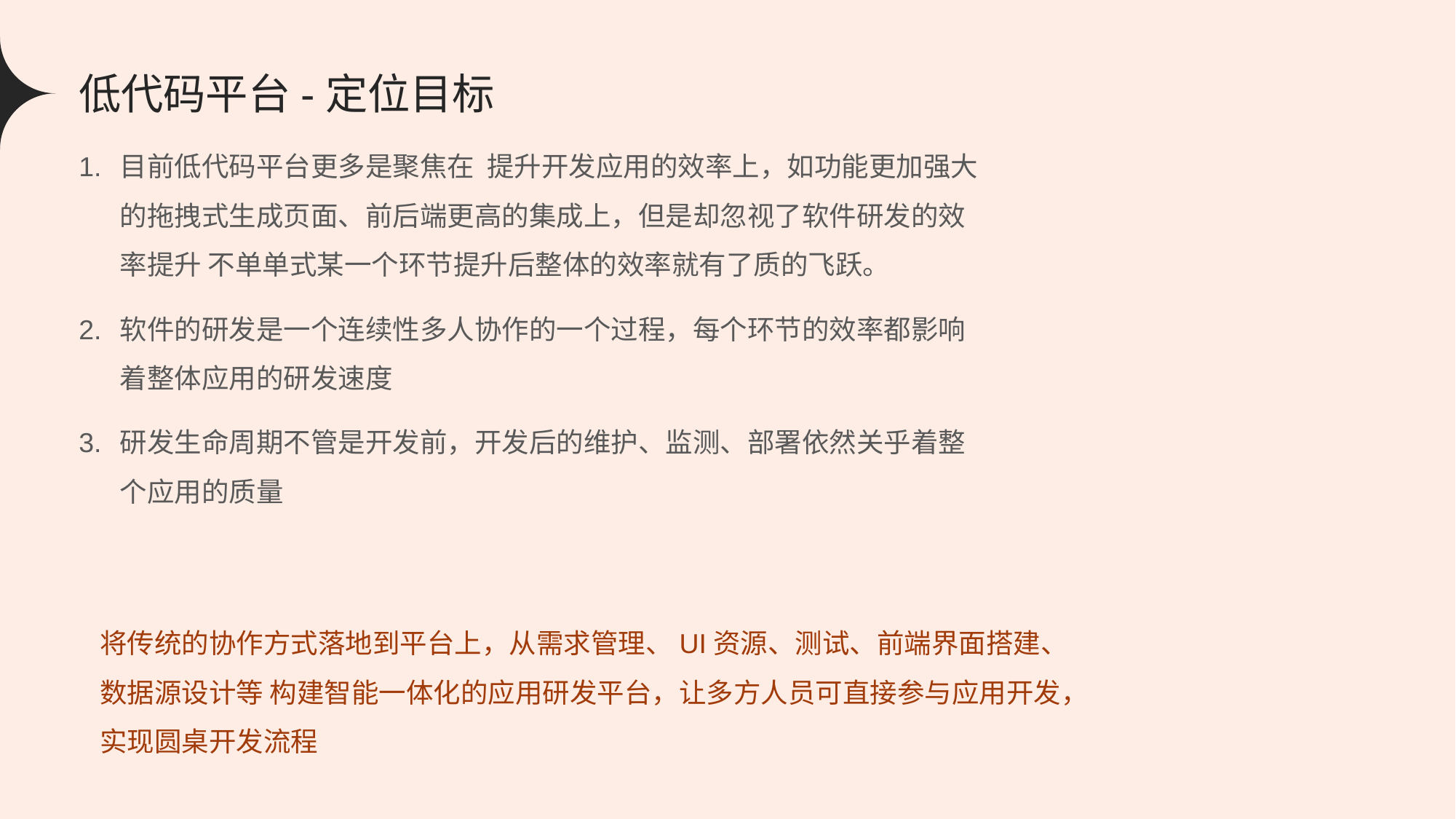

低代码平台-定位目标

目前低代码平台更多是聚焦在  提升开发应用的效率上，如功能更加强大的拖拽式生成页面、前后端更高的集成上，但是却忽视了软件研发的效率提升 不单单式某一个环节提升后整体的效率就有了质的飞跃。
软件的研发是一个连续性多人协作的一个过程，每个环节的效率都影响着整体应用的研发速度
研发生命周期不管是开发前，开发后的维护、监测、部署依然关乎着整个应用的质量

将传统的协作方式落地到平台上，从需求管理、UI资源、测试、前端界面搭建、数据源设计等 构建智能一体化的应用研发平台，让多方人员可直接参与应用开发，实现圆桌开发流程